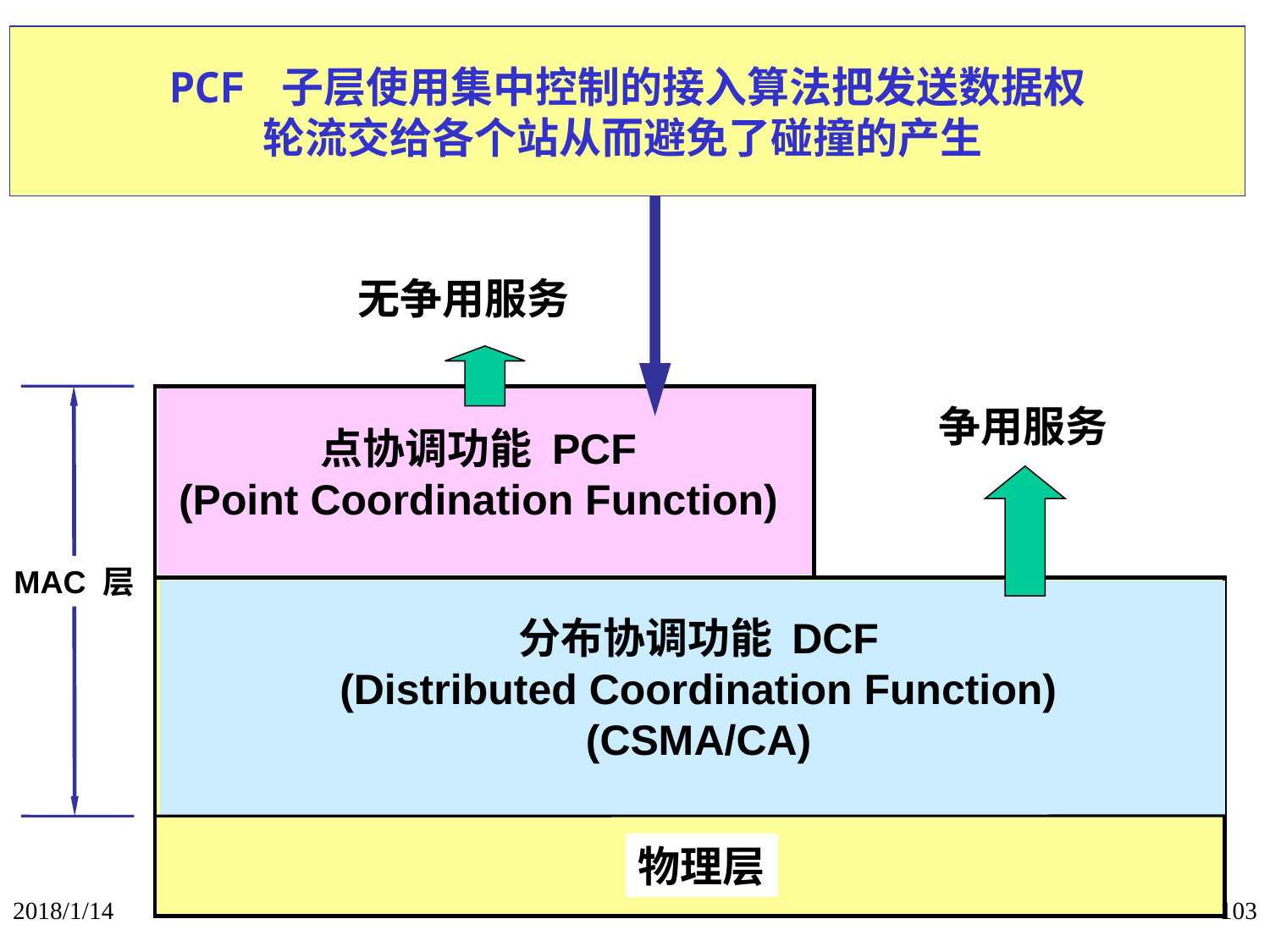

# PCF 子层使用集中控制的接入算法把发送数据权 轮流交给各个站从而避免了碰撞的产生

无争用服务

争用服务
点协调功能 PCF
(Point Coordination Function)

MAC 层

分布协调功能 DCF
(Distributed Coordination Function)
(CSMA/CA)

物理层
2018/1/14
103